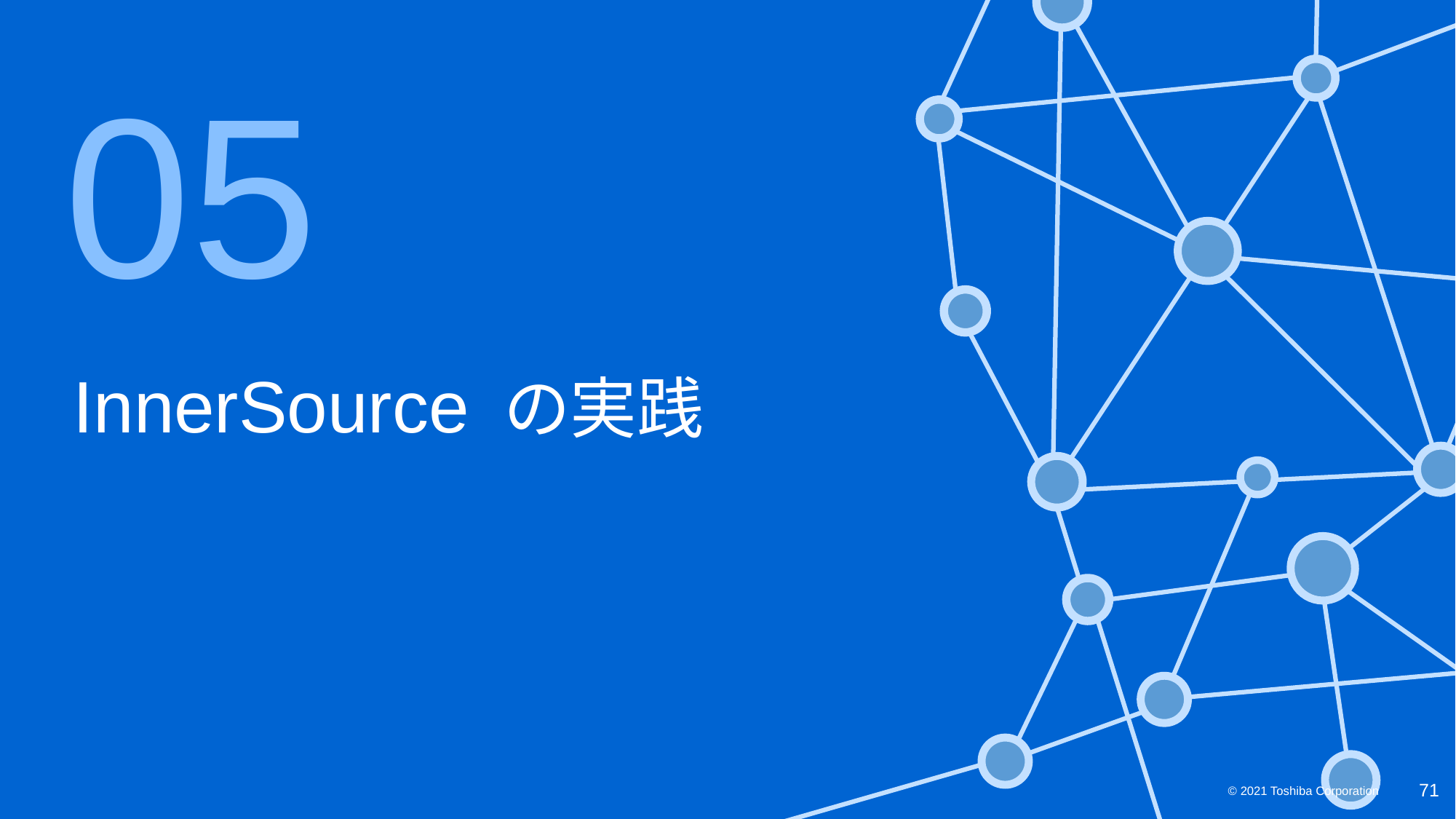

05

InnerSource の実践
71
© 2021 Toshiba Corporation